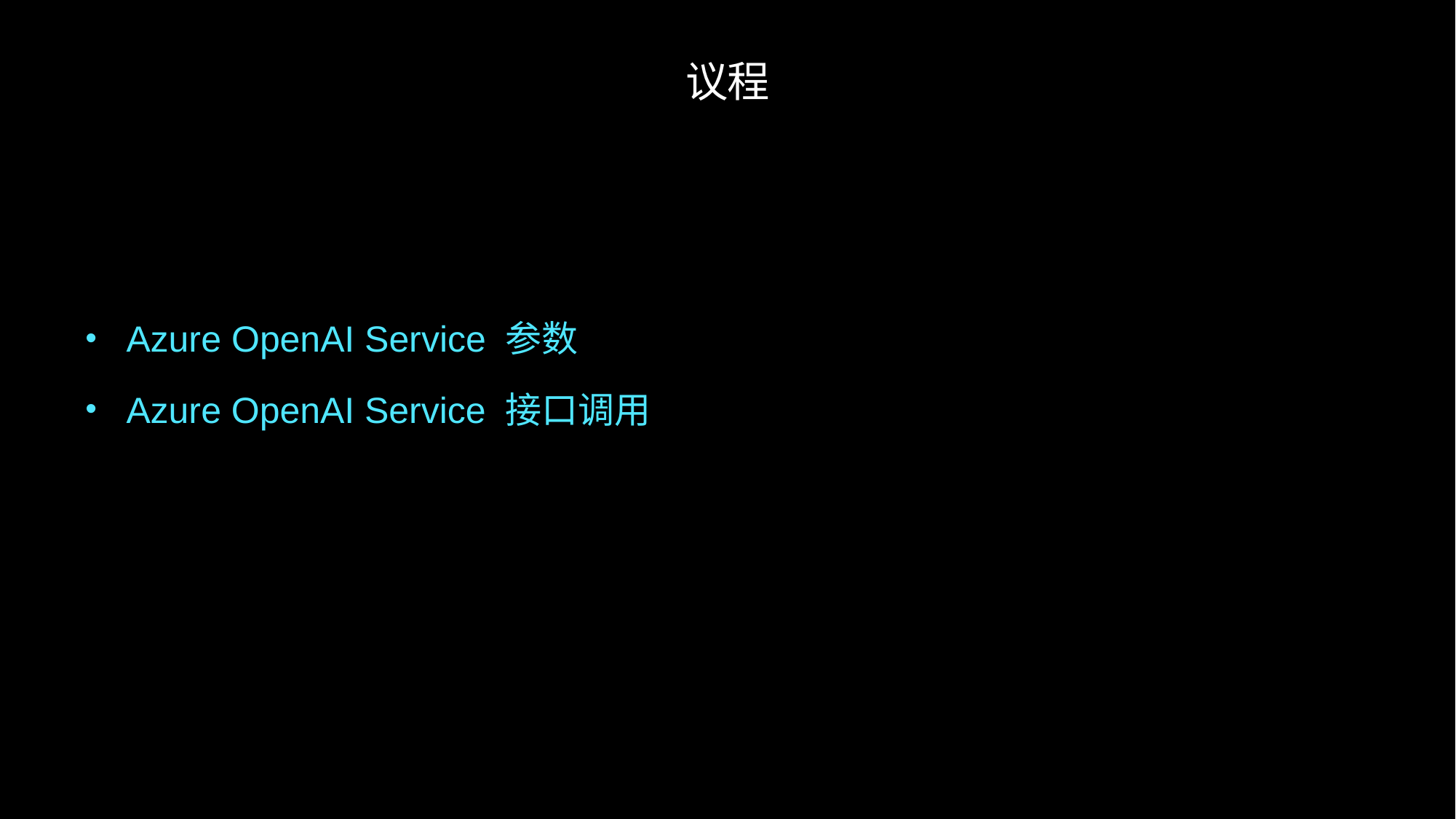

# 议程
Azure OpenAI Service 参数
Azure OpenAI Service 接口调用